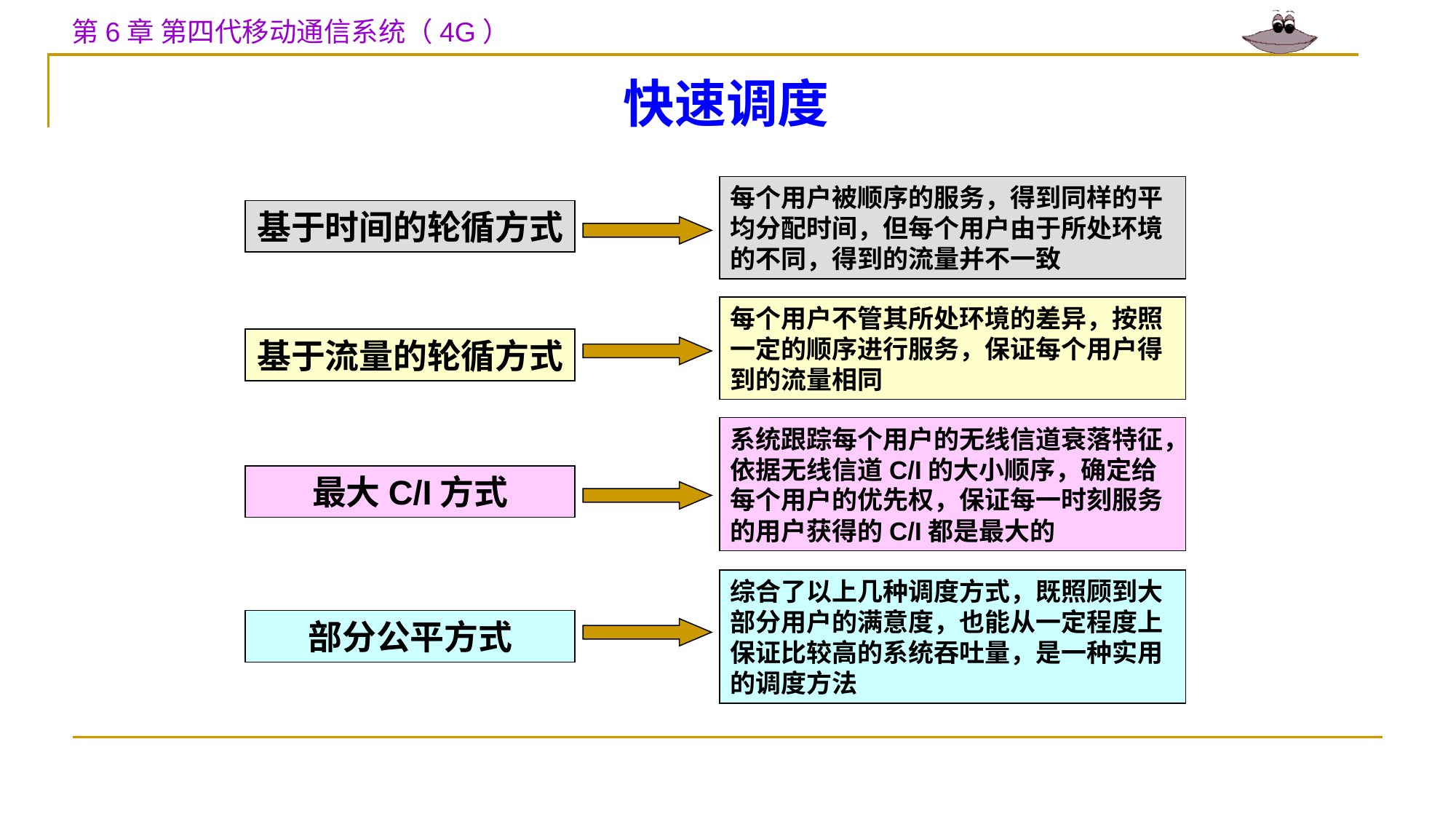

# 快速调度

每个用户被顺序的服务，得到同样的平均分配时间，但每个用户由于所处环境的不同，得到的流量并不一致
基于时间的轮循方式

每个用户不管其所处环境的差异，按照一定的顺序进行服务，保证每个用户得到的流量相同
基于流量的轮循方式

系统跟踪每个用户的无线信道衰落特征，依据无线信道C/I的大小顺序，确定给每个用户的优先权，保证每一时刻服务的用户获得的C/I都是最大的
最大C/I方式

综合了以上几种调度方式，既照顾到大部分用户的满意度，也能从一定程度上保证比较高的系统吞吐量，是一种实用的调度方法
部分公平方式